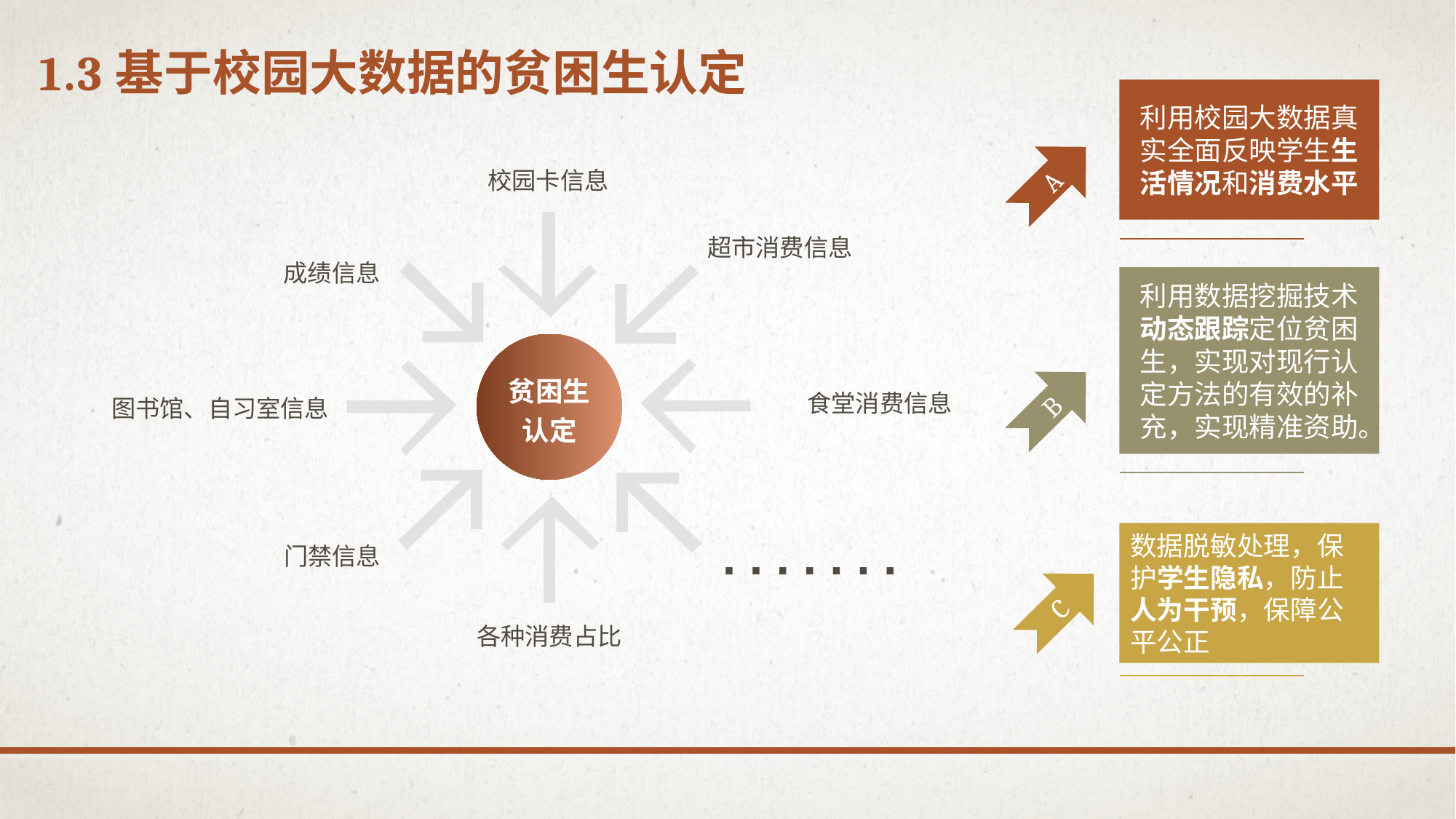

# 1.3基于校园大数据的贫困生认定
利用校园大数据真实全面反映学生生活情况和消费水平
A
校园卡信息

超市消费信息

成绩信息

利用数据挖掘技术动态跟踪定位贫困生，实现对现行认定方法的有效的补充，实现精准资助。
贫困生认定

B
食堂消费信息

图书馆、自习室信息

门禁信息
. . . . . . .
数据脱敏处理，保护学生隐私，防止人为干预，保障公平公正
C
各种消费占比